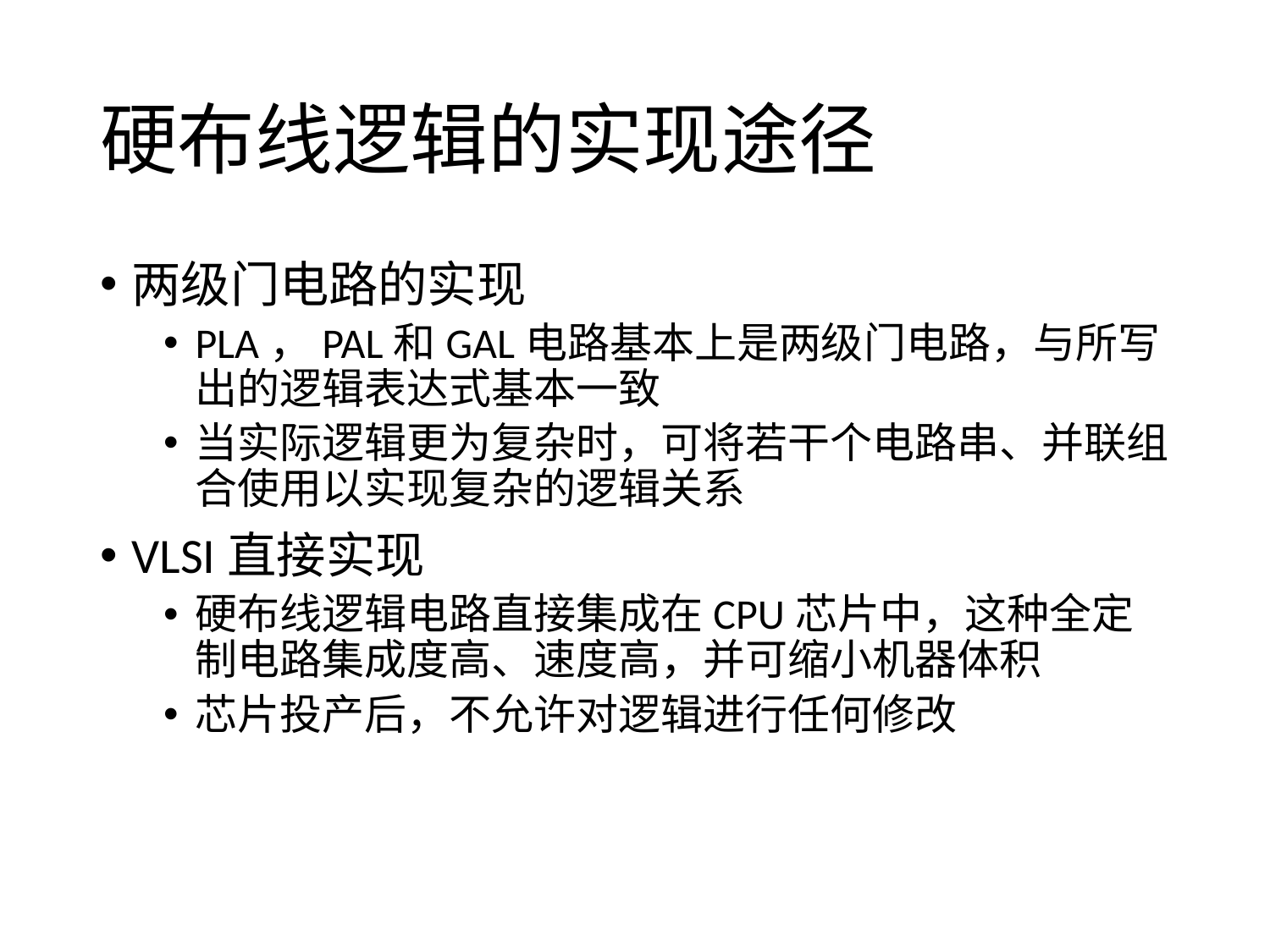

# 硬布线逻辑的实现途径
两级门电路的实现
PLA，PAL和GAL电路基本上是两级门电路，与所写出的逻辑表达式基本一致
当实际逻辑更为复杂时，可将若干个电路串、并联组合使用以实现复杂的逻辑关系
VLSI直接实现
硬布线逻辑电路直接集成在CPU芯片中，这种全定制电路集成度高、速度高，并可缩小机器体积
芯片投产后，不允许对逻辑进行任何修改